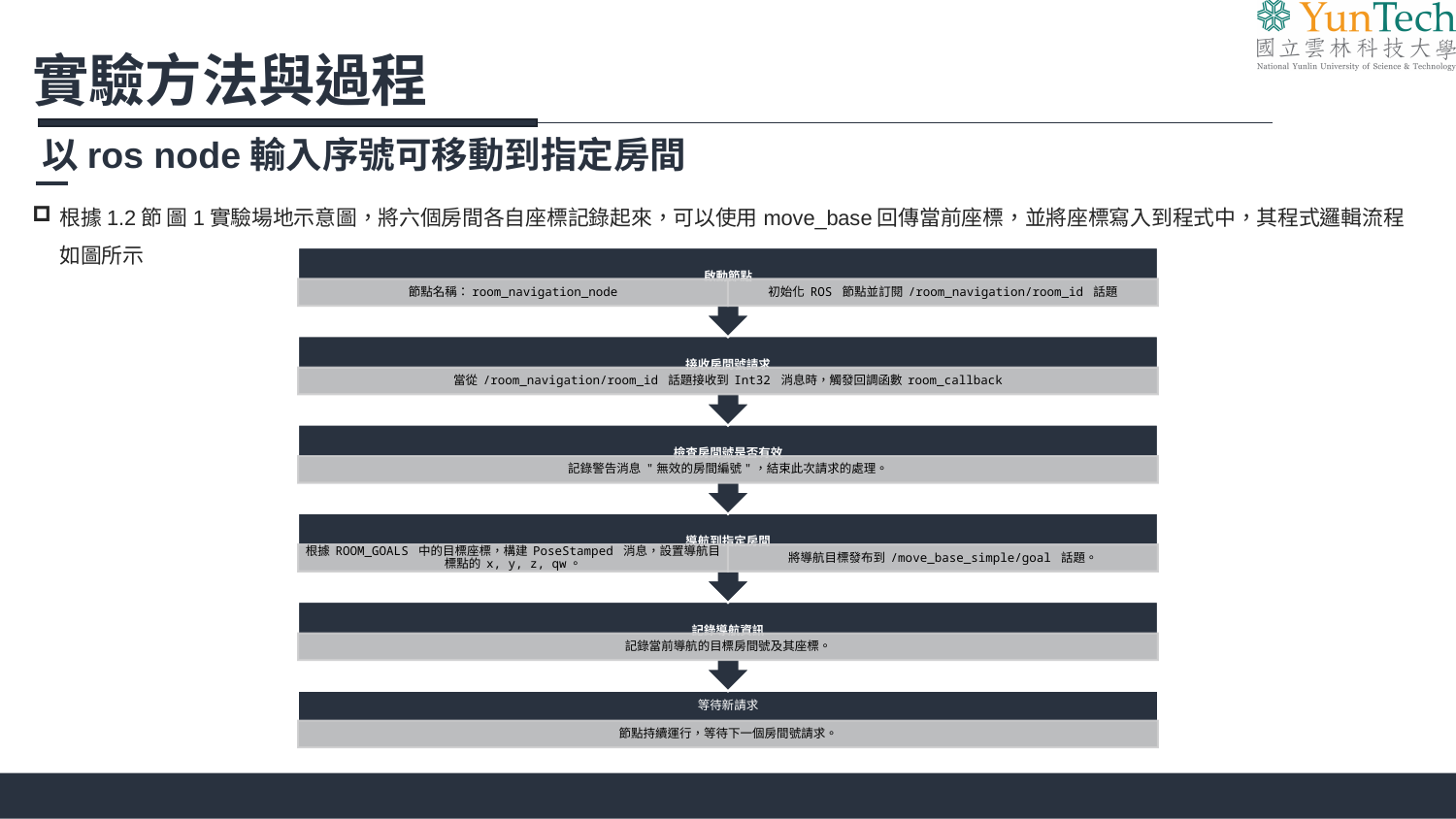

實驗方法與過程
以ros node輸入序號可移動到指定房間
根據1.2節 圖1實驗場地示意圖，將六個房間各自座標記錄起來，可以使用move_base回傳當前座標，並將座標寫入到程式中，其程式邏輯流程如圖所示
等待新請求
節點持續運行，等待下一個房間號請求。
記錄導航資訊
記錄當前導航的目標房間號及其座標。
導航到指定房間
根據 ROOM_GOALS 中的目標座標，構建 PoseStamped 消息，設置導航目標點的 x, y, z, qw。
將導航目標發布到 /move_base_simple/goal 話題。
檢查房間號是否有效
記錄警告消息 "無效的房間編號"，結束此次請求的處理。
接收房間號請求
當從 /room_navigation/room_id 話題接收到 Int32 消息時，觸發回調函數 room_callback
啟動節點
節點名稱：room_navigation_node
初始化 ROS 節點並訂閱 /room_navigation/room_id 話題